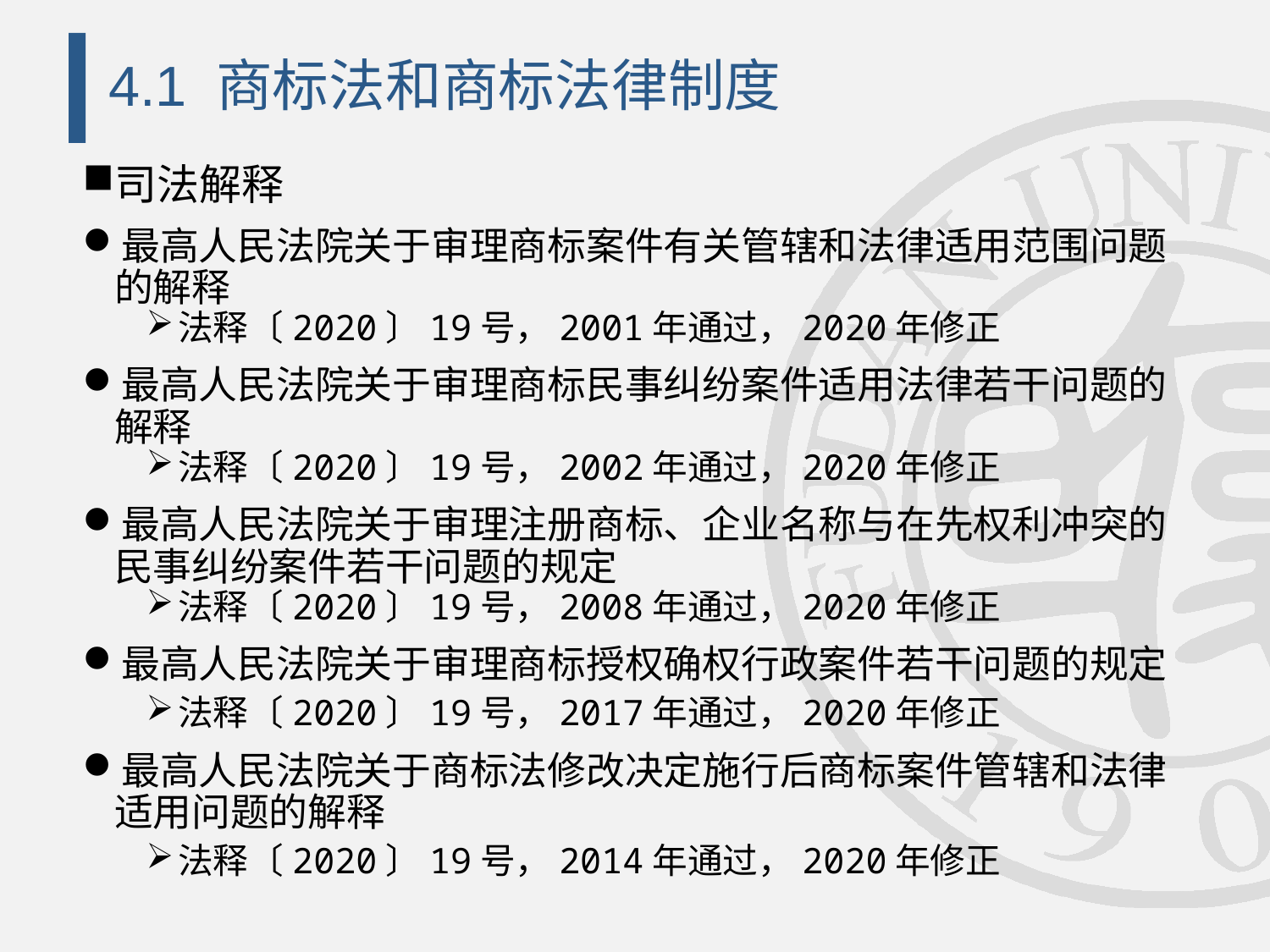

# 4.1 商标法和商标法律制度
司法解释
最高人民法院关于审理商标案件有关管辖和法律适用范围问题的解释
法释〔2020〕19号，2001年通过，2020年修正
最高人民法院关于审理商标民事纠纷案件适用法律若干问题的解释
法释〔2020〕19号，2002年通过，2020年修正
最高人民法院关于审理注册商标、企业名称与在先权利冲突的民事纠纷案件若干问题的规定
法释〔2020〕19号，2008年通过，2020年修正
最高人民法院关于审理商标授权确权行政案件若干问题的规定
法释〔2020〕19号，2017年通过，2020年修正
最高人民法院关于商标法修改决定施行后商标案件管辖和法律适用问题的解释
法释〔2020〕19号，2014年通过，2020年修正